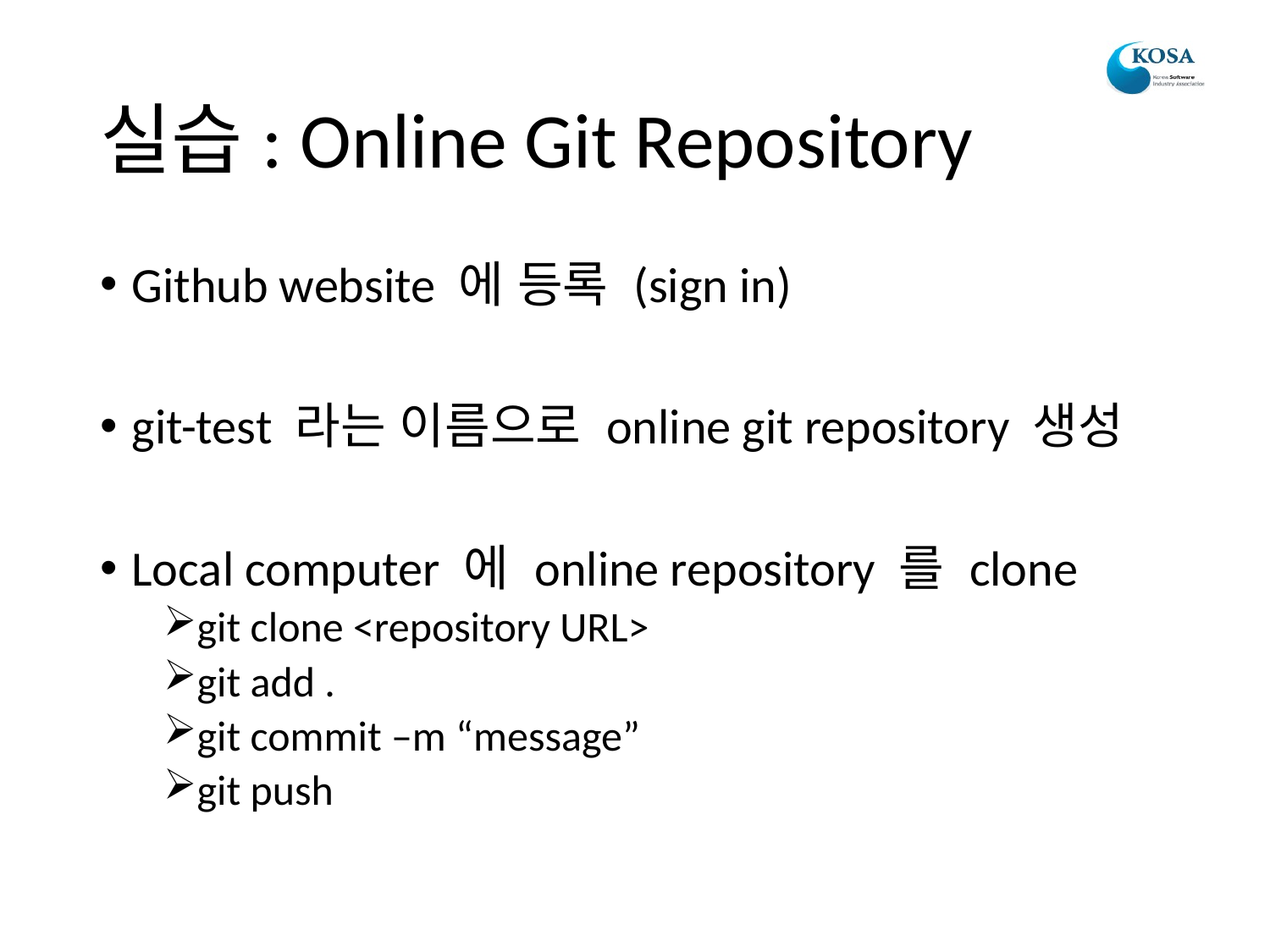

# 실습: Online Git Repository
Github website 에 등록 (sign in)

git-test 라는 이름으로 online git repository 생성

Local computer 에 online repository 를 clone
git clone <repository URL>
git add .
git commit –m “message”
git push